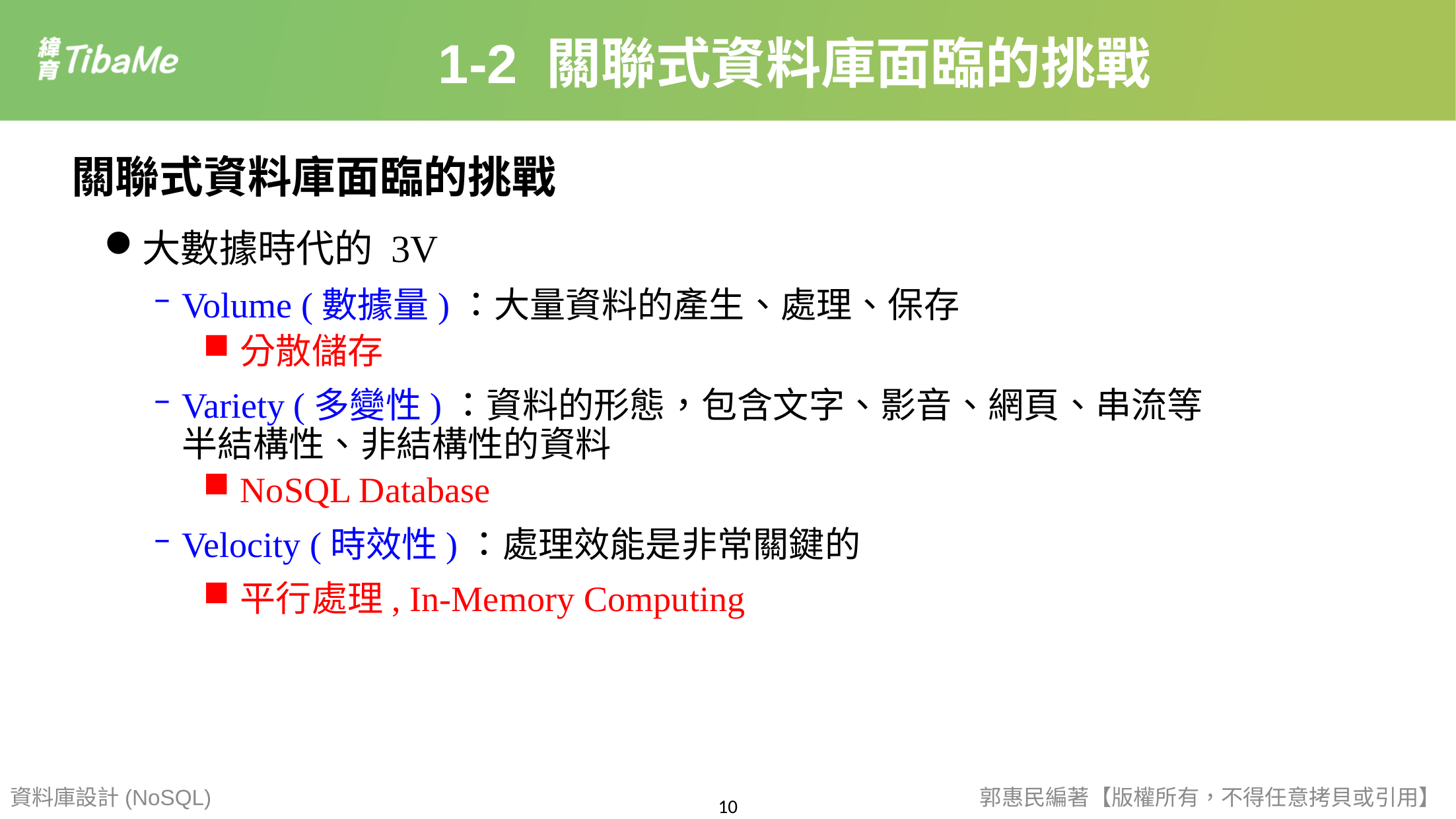

1-2 關聯式資料庫面臨的挑戰

關聯式資料庫面臨的挑戰

大數據時代的 3V
Volume (數據量)：大量資料的產生、處理、保存
分散儲存
Variety (多變性)：資料的形態，包含文字、影音、網頁、串流等半結構性、非結構性的資料
NoSQL Database
Velocity (時效性)：處理效能是非常關鍵的
平行處理, In-Memory Computing

資料庫設計(NoSQL)
郭惠民編著【版權所有，不得任意拷貝或引用】